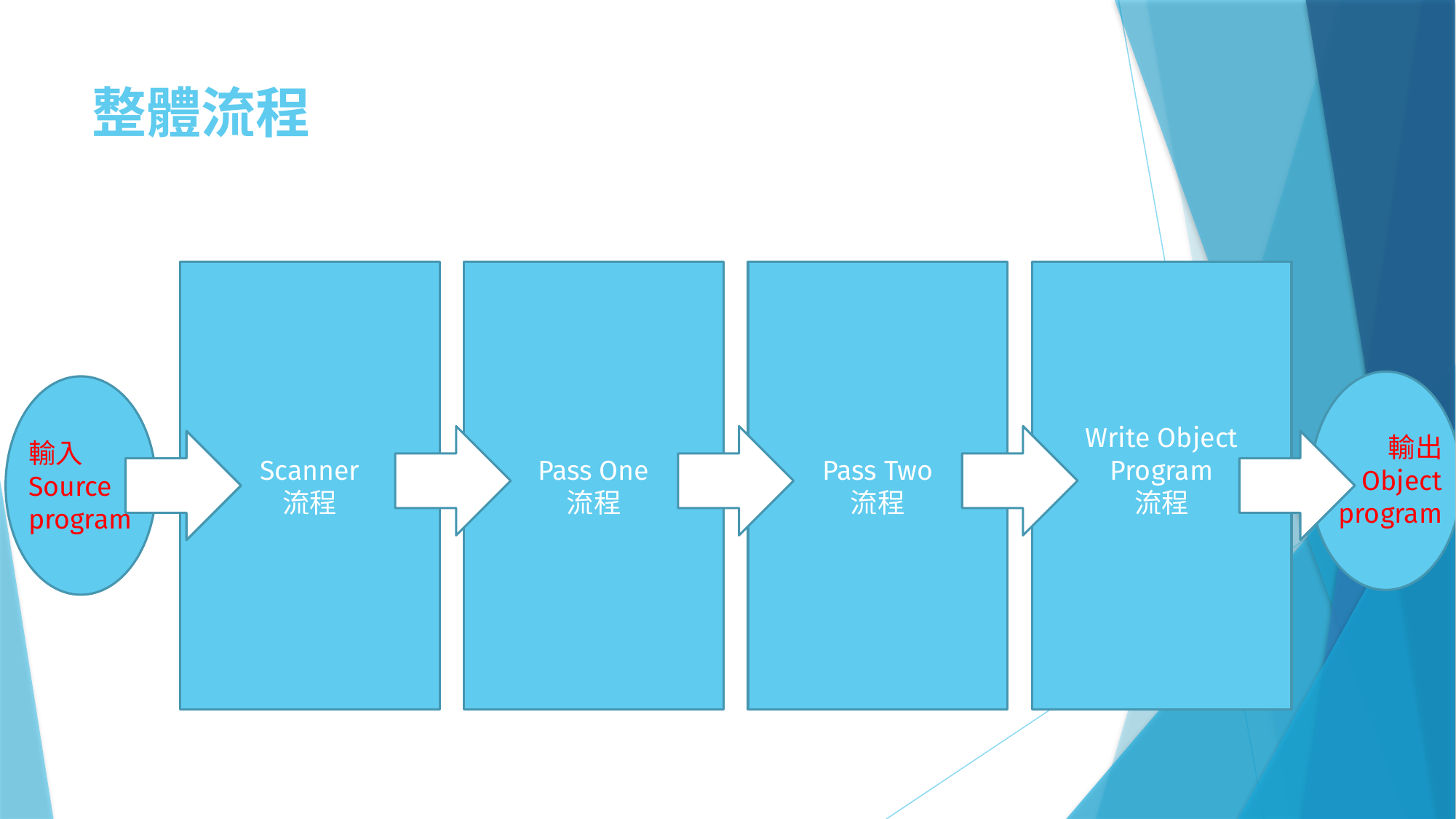

# 整體流程
Write Object Program
流程

Pass Two
流程
Scanner
流程
Pass One
流程

輸出
Object program

輸入
Source
program
G

G